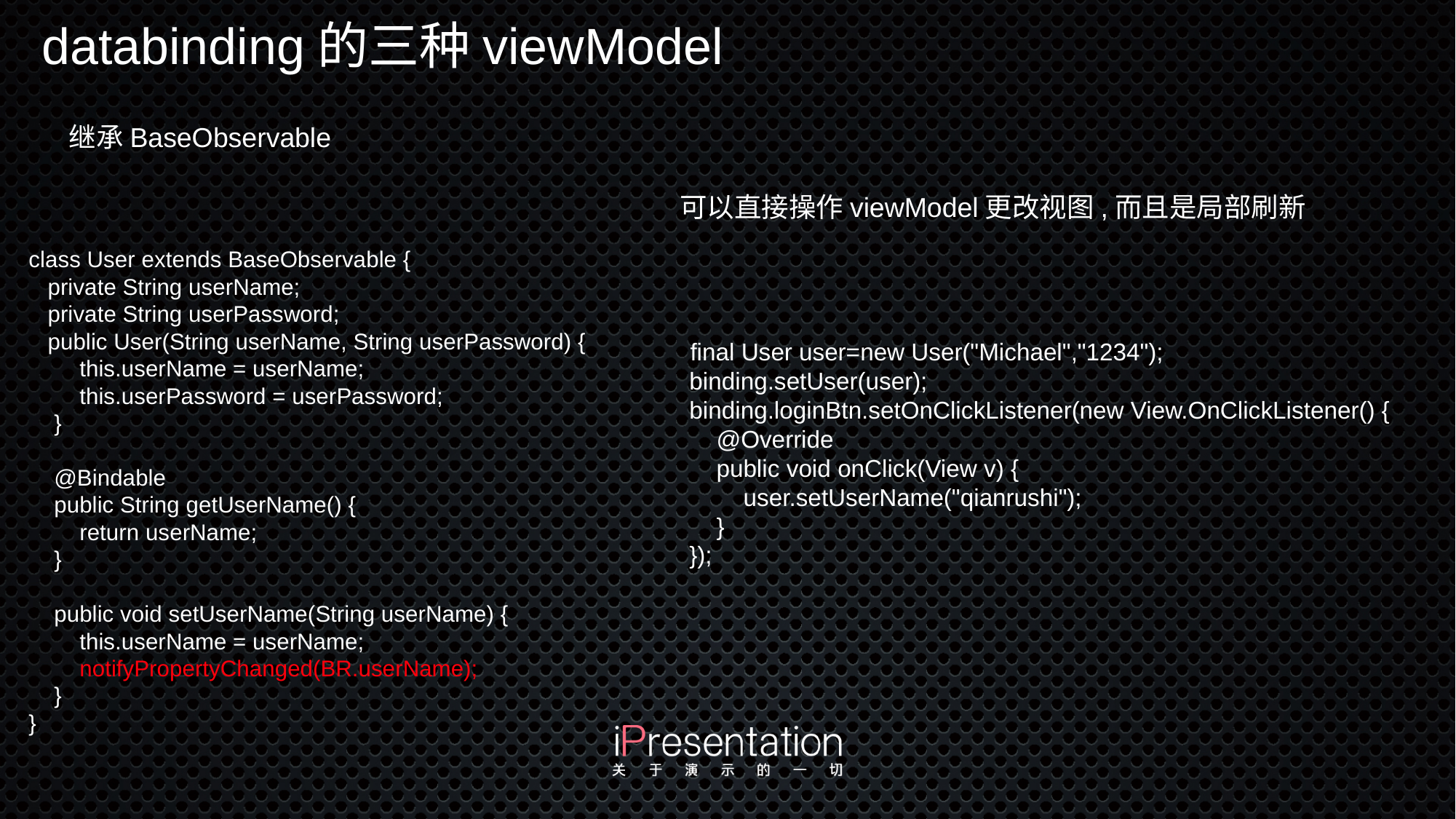

# databinding的三种viewModel
继承BaseObservable
可以直接操作viewModel更改视图,而且是局部刷新
class User extends BaseObservable {
   private String userName;
   private String userPassword;
   public User(String userName, String userPassword) {
        this.userName = userName;
        this.userPassword = userPassword;
    }

    @Bindable
    public String getUserName() {
        return userName;
    }

    public void setUserName(String userName) {
        this.userName = userName;
        notifyPropertyChanged(BR.userName);
    }
}
final User user=new User("Michael","1234");
        binding.setUser(user);
        binding.loginBtn.setOnClickListener(new View.OnClickListener() {
            @Override
            public void onClick(View v) {
                user.setUserName("qianrushi");
            }
        });